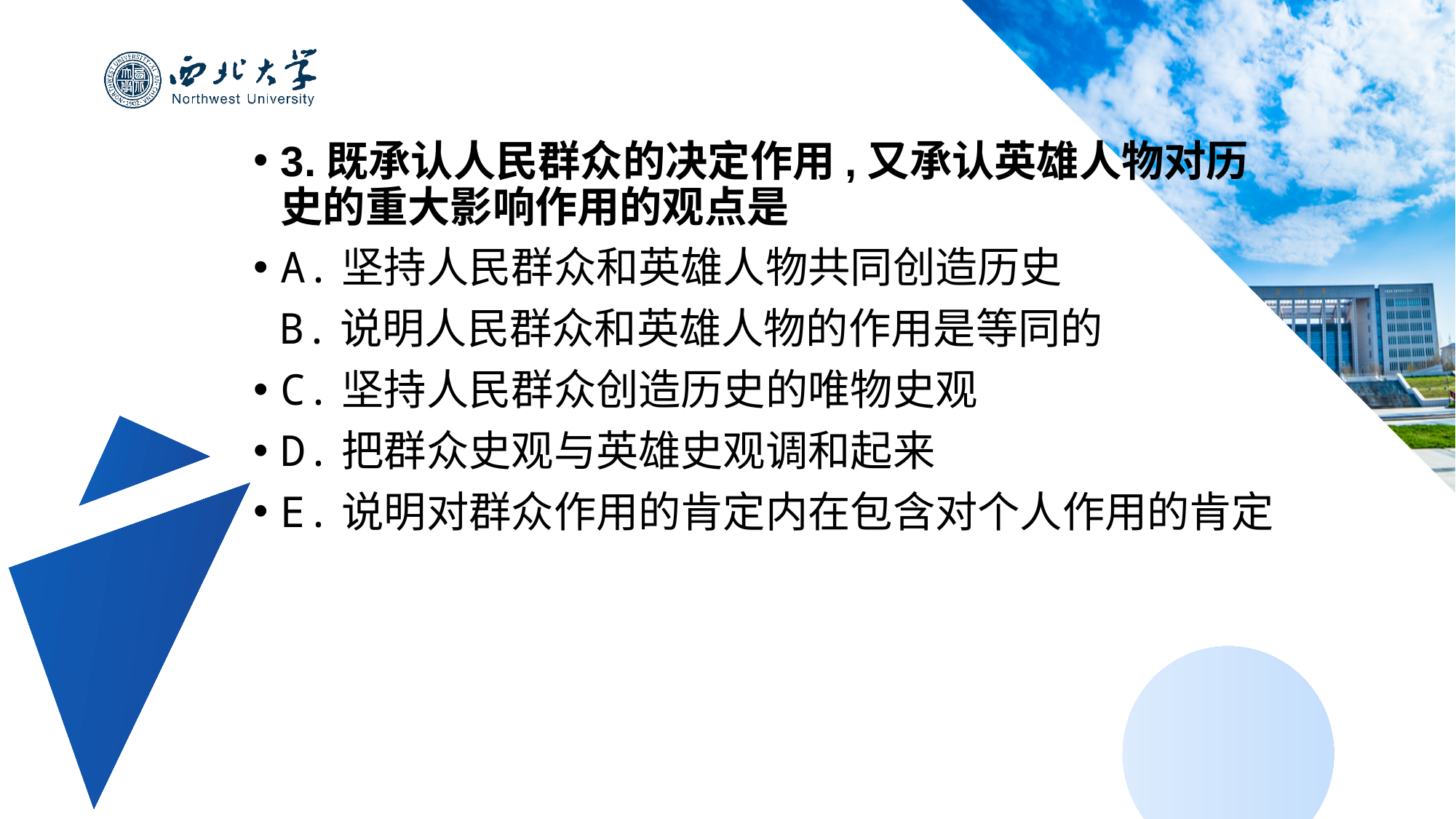

3.既承认人民群众的决定作用,又承认英雄人物对历史的重大影响作用的观点是
A.坚持人民群众和英雄人物共同创造历史
 B.说明人民群众和英雄人物的作用是等同的
C.坚持人民群众创造历史的唯物史观
D.把群众史观与英雄史观调和起来
E.说明对群众作用的肯定内在包含对个人作用的肯定